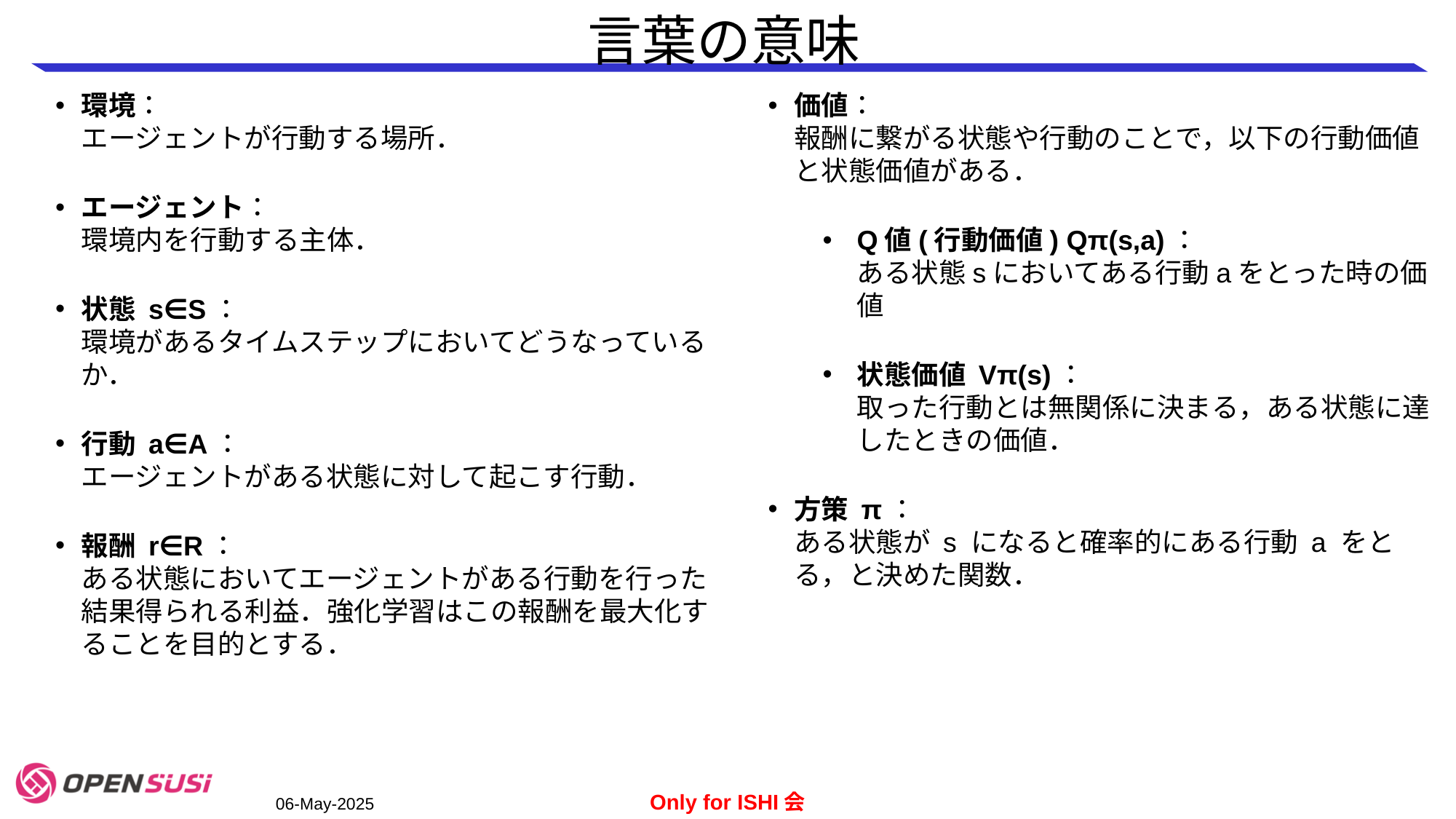

# 言葉の意味
環境：
エージェントが行動する場所．
エージェント：
環境内を行動する主体．
状態 s∈S：
環境があるタイムステップにおいてどうなっているか．
行動 a∈A：
エージェントがある状態に対して起こす行動．
報酬 r∈R：
ある状態においてエージェントがある行動を行った結果得られる利益．強化学習はこの報酬を最大化することを目的とする．

価値：
報酬に繋がる状態や行動のことで，以下の行動価値と状態価値がある．
Q値(行動価値) Qπ(s,a)：
ある状態sにおいてある行動aをとった時の価値
状態価値 Vπ(s)：
取った行動とは無関係に決まる，ある状態に達したときの価値．
方策 π：
ある状態が s になると確率的にある行動 a をとる，と決めた関数．

06-May-2025